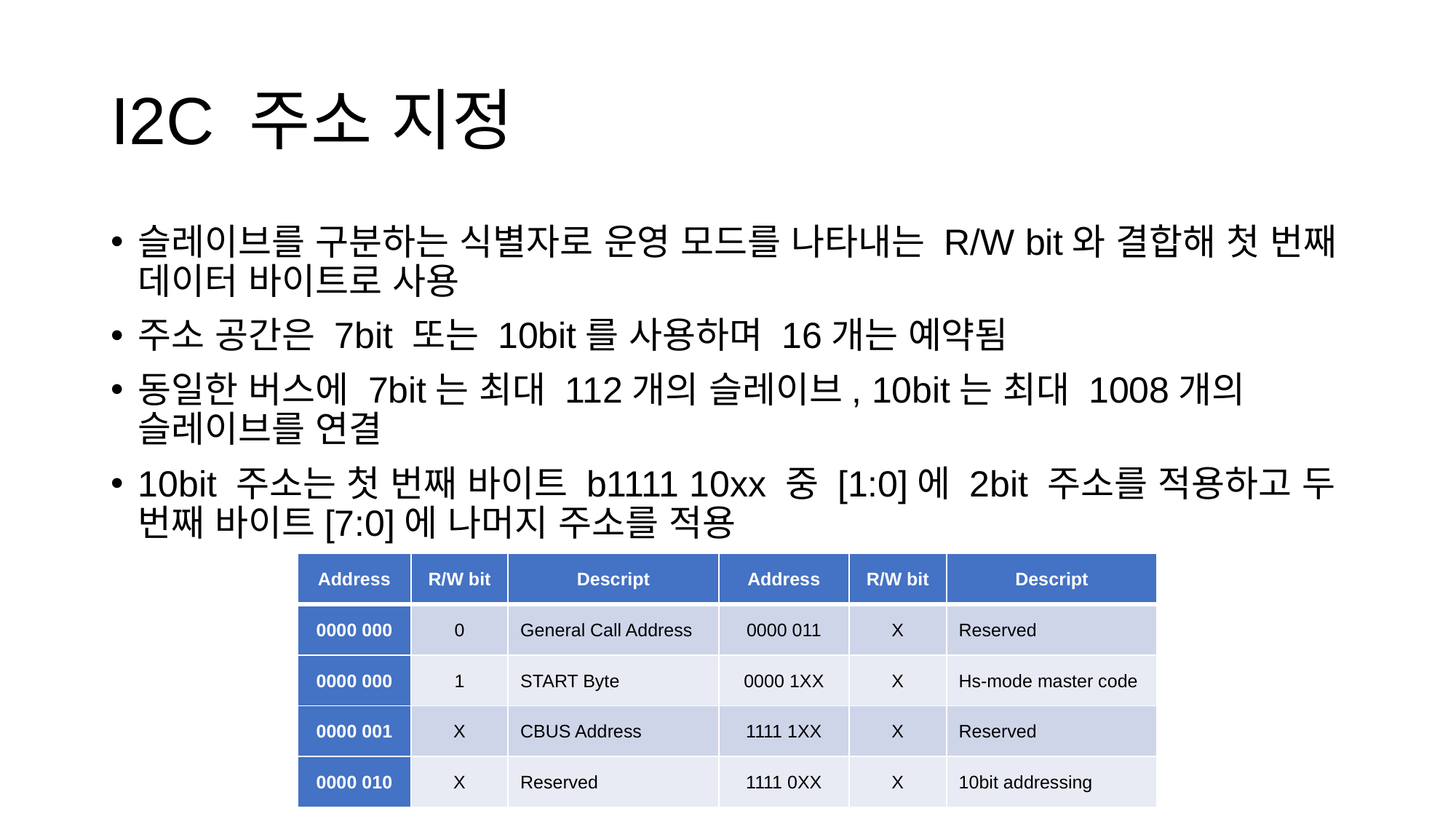

# I2C 주소 지정
슬레이브를 구분하는 식별자로 운영 모드를 나타내는 R/W bit와 결합해 첫 번째 데이터 바이트로 사용
주소 공간은 7bit 또는 10bit를 사용하며 16개는 예약됨
동일한 버스에 7bit는 최대 112개의 슬레이브, 10bit는 최대 1008개의
슬레이브를 연결
10bit 주소는 첫 번째 바이트 b1111 10xx 중 [1:0]에 2bit 주소를 적용하고 두 번째 바이트[7:0]에 나머지 주소를 적용
| Address | R/W bit | Descript | Address | R/W bit | Descript |
| --- | --- | --- | --- | --- | --- |
| 0000 000 | 0 | General Call Address | 0000 011 | X | Reserved |
| 0000 000 | 1 | START Byte | 0000 1XX | X | Hs-mode master code |
| 0000 001 | X | CBUS Address | 1111 1XX | X | Reserved |
| 0000 010 | X | Reserved | 1111 0XX | X | 10bit addressing |